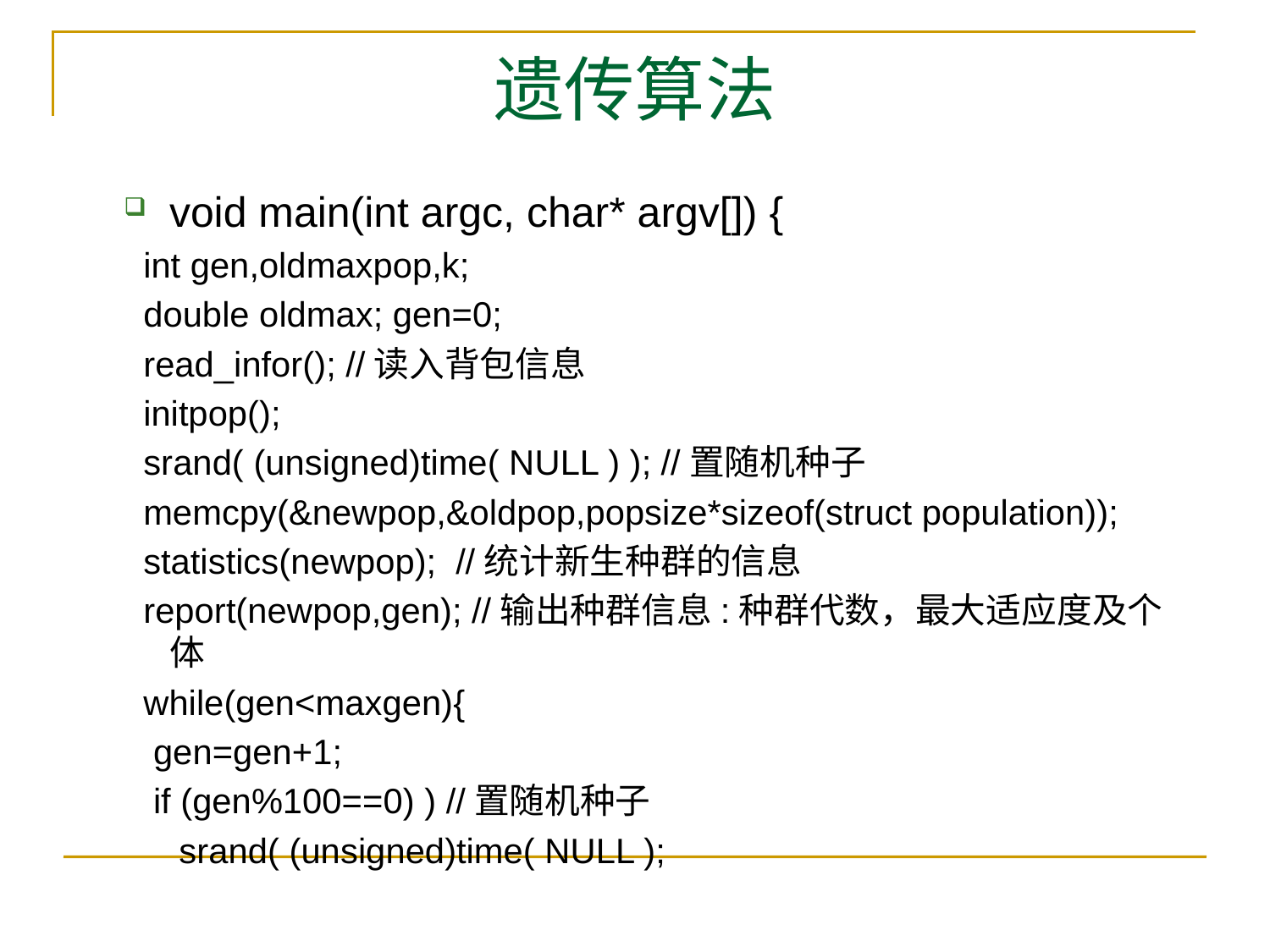

# 遗传算法
void main(int argc, char* argv[]) {
  int gen,oldmaxpop,k;
  double oldmax; gen=0;
  read_infor(); //读入背包信息
  initpop();
  srand( (unsigned)time( NULL ) ); //置随机种子
  memcpy(&newpop,&oldpop,popsize*sizeof(struct population));
  statistics(newpop);  //统计新生种群的信息
  report(newpop,gen); //输出种群信息:种群代数，最大适应度及个体
  while(gen<maxgen){
   gen=gen+1;
   if (gen%100==0) ) //置随机种子
	 srand( (unsigned)time( NULL );